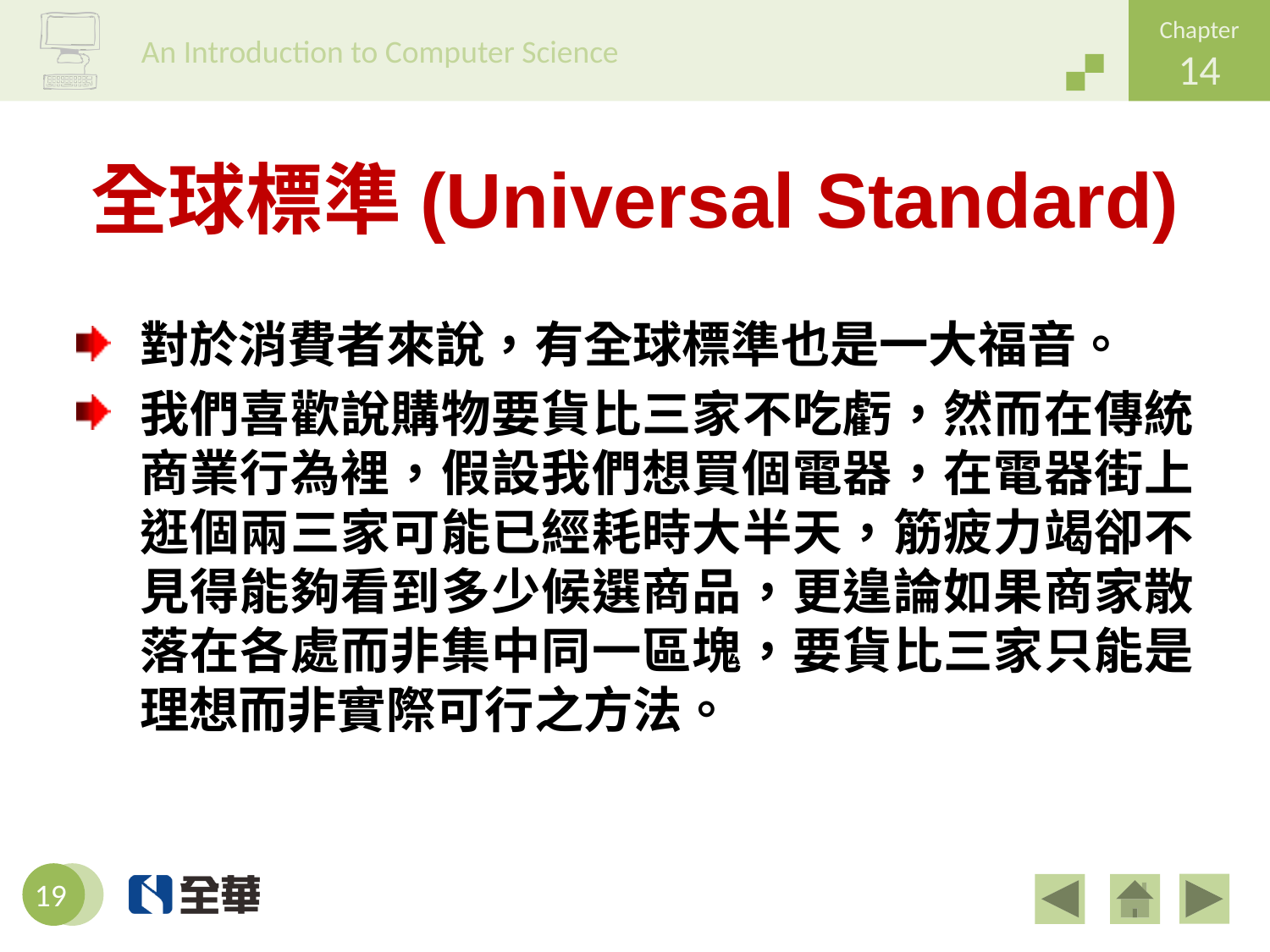

# 全球標準(Universal Standard)
對於消費者來說，有全球標準也是一大福音。
我們喜歡說購物要貨比三家不吃虧，然而在傳統商業行為裡，假設我們想買個電器，在電器街上逛個兩三家可能已經耗時大半天，筋疲力竭卻不見得能夠看到多少候選商品，更遑論如果商家散落在各處而非集中同一區塊，要貨比三家只能是理想而非實際可行之方法。